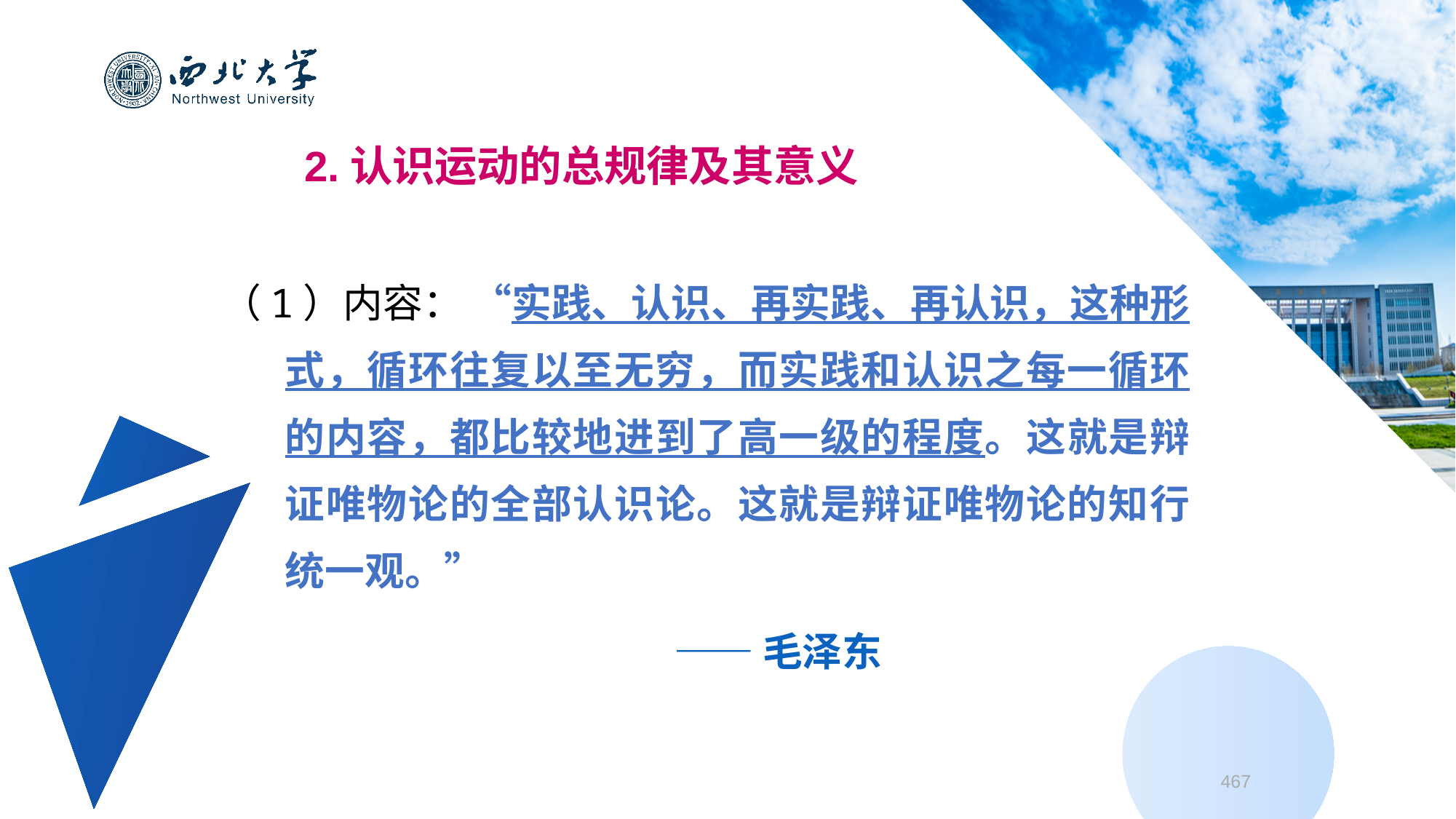

2.认识运动的总规律及其意义
     （1）内容： “实践、认识、再实践、再认识，这种形式，循环往复以至无穷，而实践和认识之每一循环的内容，都比较地进到了高一级的程度。这就是辩证唯物论的全部认识论。这就是辩证唯物论的知行统一观。”
                                                      ——毛泽东
467